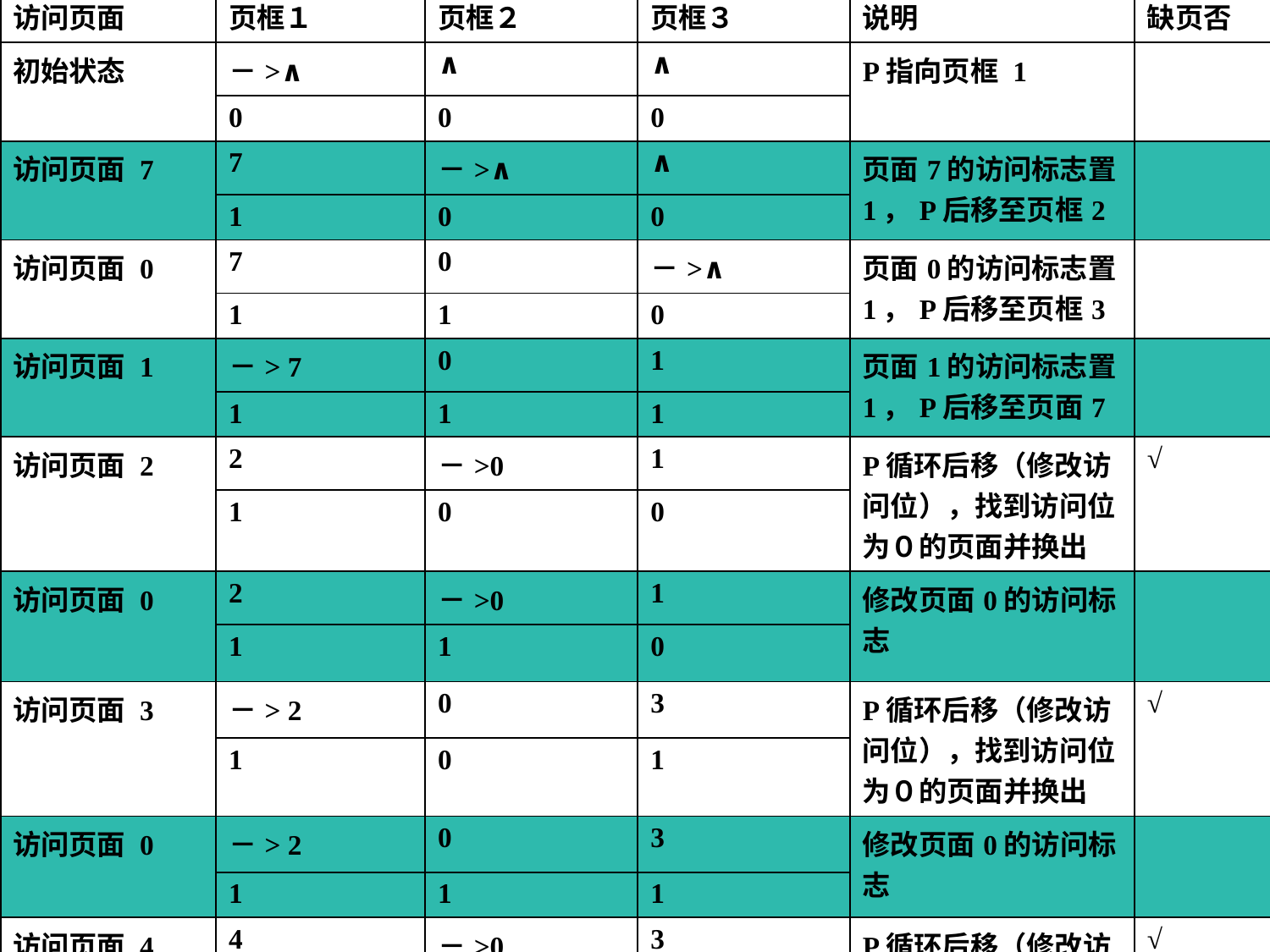

| 访问页面 | 页框１ | 页框２ | 页框３ | 说明 | 缺页否 |
| --- | --- | --- | --- | --- | --- |
| 初始状态 | －>∧ | ∧ | ∧ | P指向页框 1 |  |
|  | 0 | 0 | 0 |  |  |
| 访问页面 7 | 7 | －>∧ | ∧ | 页面7的访问标志置1，P后移至页框2 |  |
|  | 1 | 0 | 0 |  |  |
| 访问页面 0 | 7 | 0 | －>∧ | 页面0的访问标志置1，P后移至页框3 |  |
|  | 1 | 1 | 0 |  |  |
| 访问页面 1 | －> 7 | 0 | 1 | 页面1的访问标志置1，P后移至页面7 |  |
|  | 1 | 1 | 1 |  |  |
| 访问页面 2 | 2 | －>0 | 1 | P循环后移（修改访问位），找到访问位为０的页面并换出 | √ |
|  | 1 | 0 | 0 |  |  |
| 访问页面 0 | 2 | －>0 | 1 | 修改页面0的访问标志 |  |
|  | 1 | 1 | 0 |  |  |
| 访问页面 3 | －> 2 | 0 | 3 | P循环后移（修改访问位），找到访问位为０的页面并换出 | √ |
|  | 1 | 0 | 1 |  |  |
| 访问页面 0 | －> 2 | 0 | 3 | 修改页面0的访问标志 |  |
|  | 1 | 1 | 1 |  |  |
| 访问页面 4 | 4 | －>0 | 3 | P循环后移（修改访问位），找到访问位为０的页面并换出 | √ |
|  | 1 | 0 | 0 |  |  |